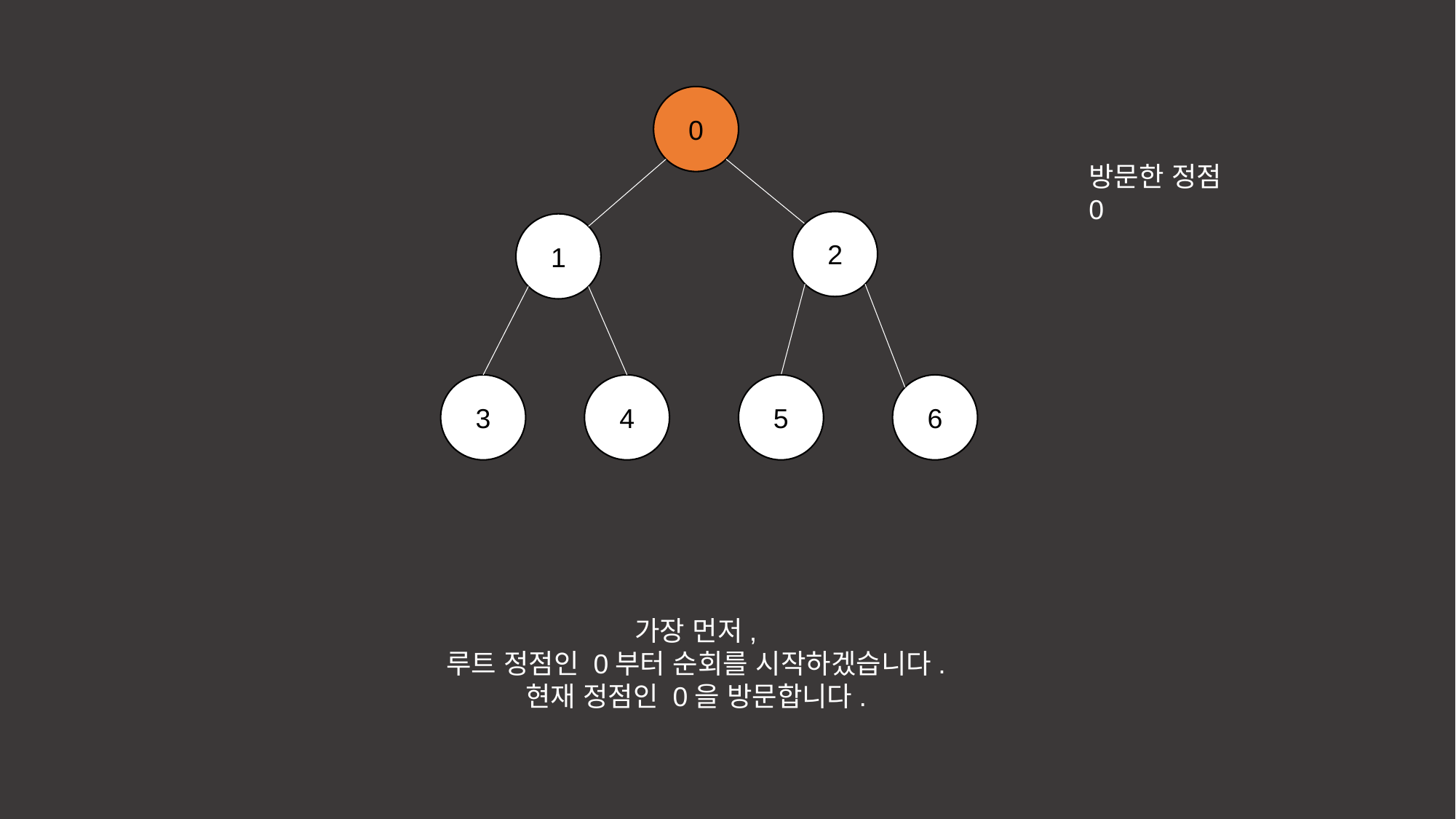

0
방문한 정점
0

2
1
3
4
5
6
가장 먼저,
루트 정점인 0부터 순회를 시작하겠습니다.
현재 정점인 0을 방문합니다.